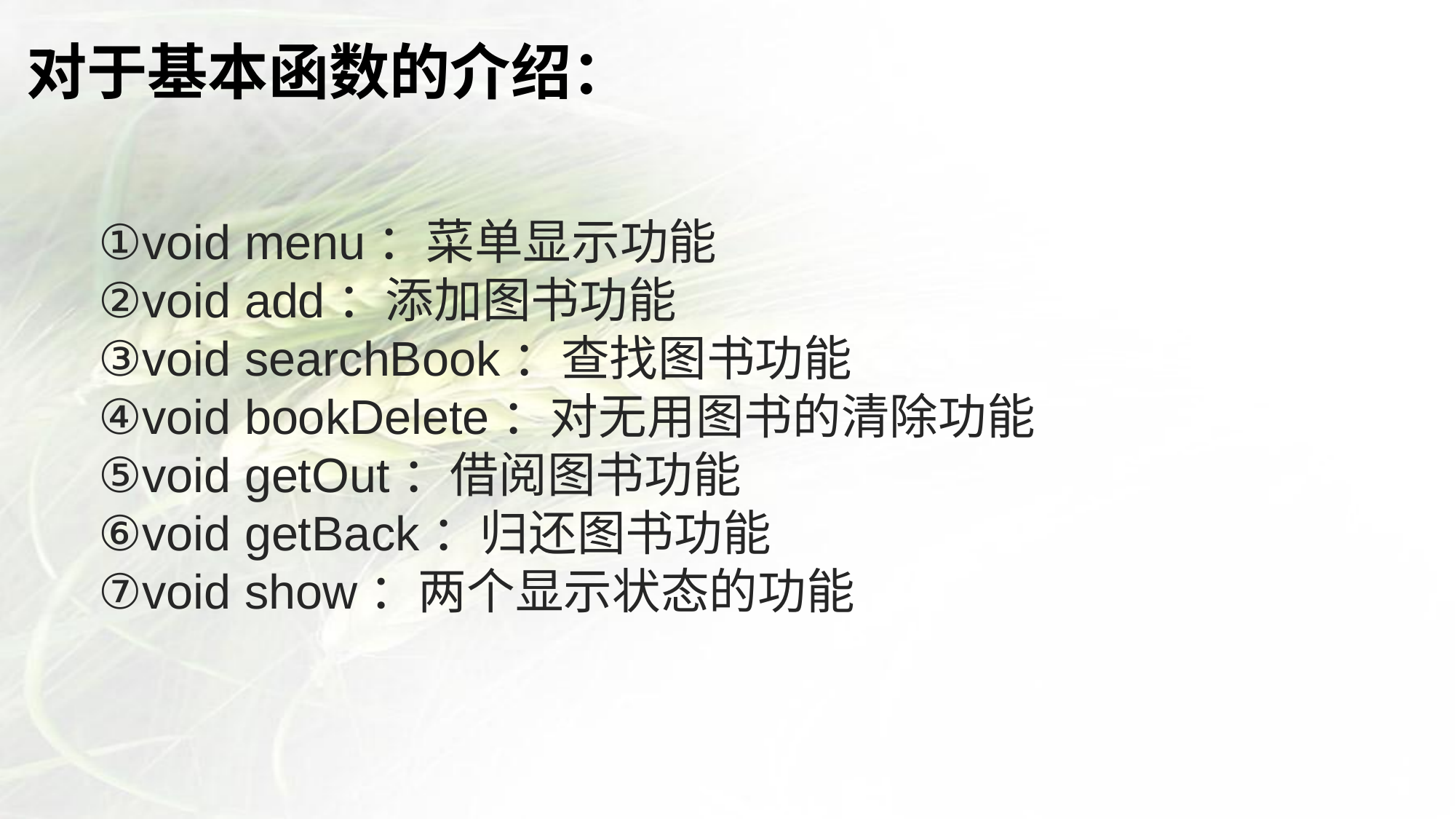

对于基本函数的介绍：
①void menu：菜单显示功能
②void add：添加图书功能
③void searchBook：查找图书功能
④void bookDelete：对无用图书的清除功能
⑤void getOut：借阅图书功能
⑥void getBack：归还图书功能
⑦void show：两个显示状态的功能